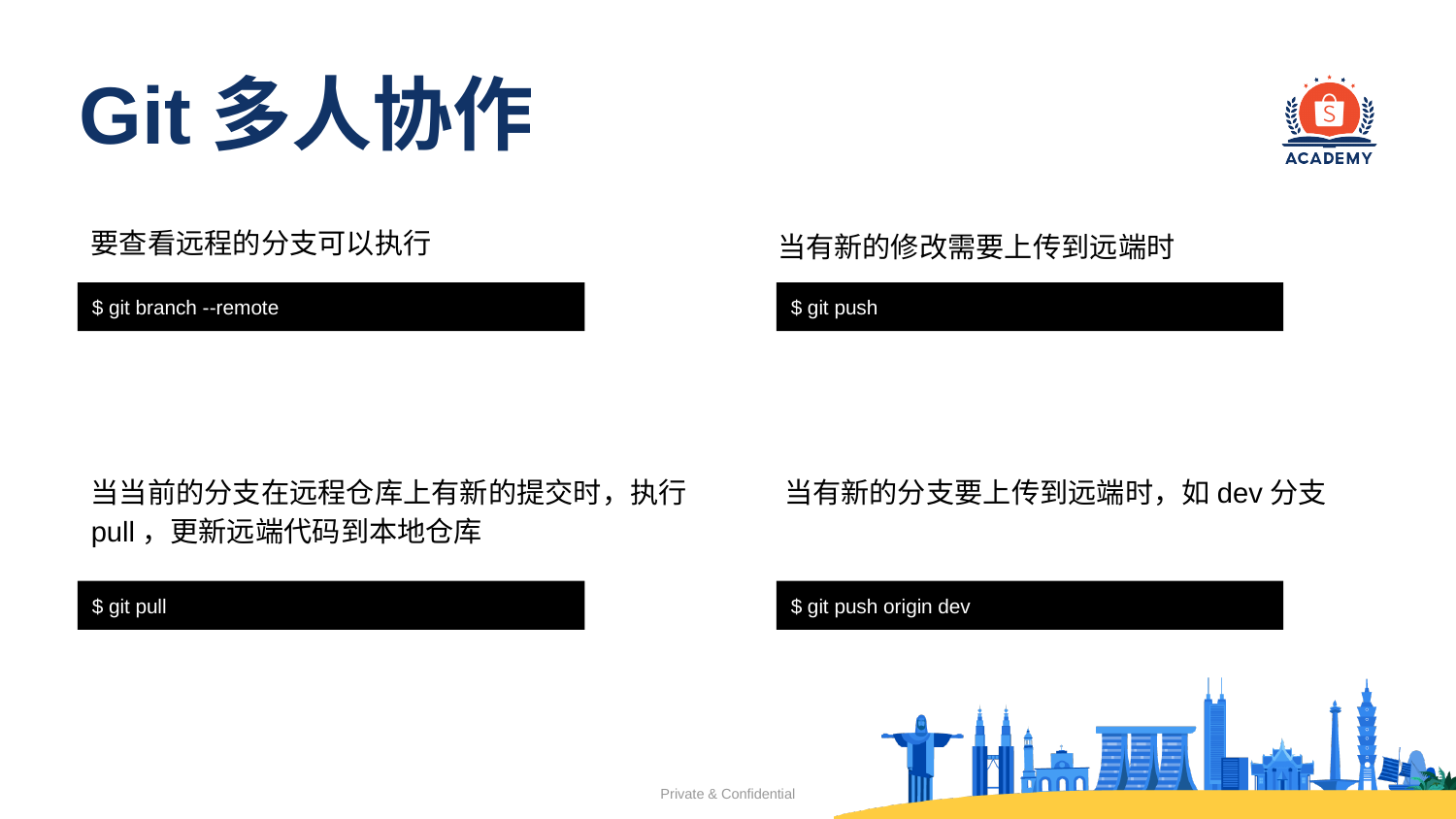

# Git多人协作
要查看远程的分支可以执行
当有新的修改需要上传到远端时
$ git branch --remote
$ git push
当当前的分支在远程仓库上有新的提交时，执行pull，更新远端代码到本地仓库
当有新的分支要上传到远端时，如dev分支
$ git pull
$ git push origin dev